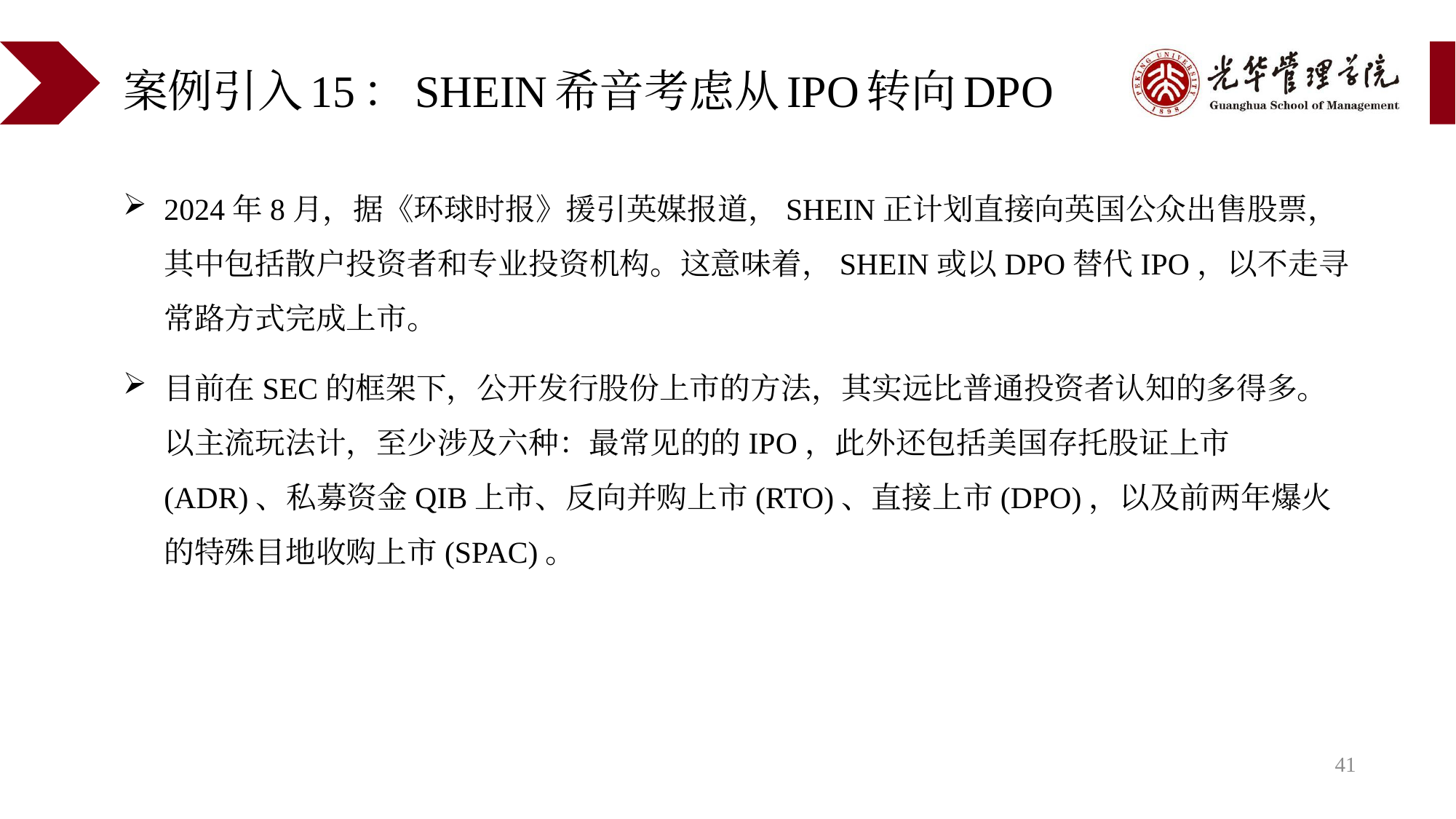

# 案例引入15：SHEIN希音考虑从IPO转向DPO
2024年8月，据《环球时报》援引英媒报道，SHEIN正计划直接向英国公众出售股票，其中包括散户投资者和专业投资机构。这意味着，SHEIN或以DPO替代IPO，以不走寻常路方式完成上市。
目前在SEC的框架下，公开发行股份上市的方法，其实远比普通投资者认知的多得多。以主流玩法计，至少涉及六种：最常见的的IPO，此外还包括美国存托股证上市(ADR)、私募资金QIB上市、反向并购上市(RTO)、直接上市(DPO)，以及前两年爆火的特殊目地收购上市(SPAC)。
41